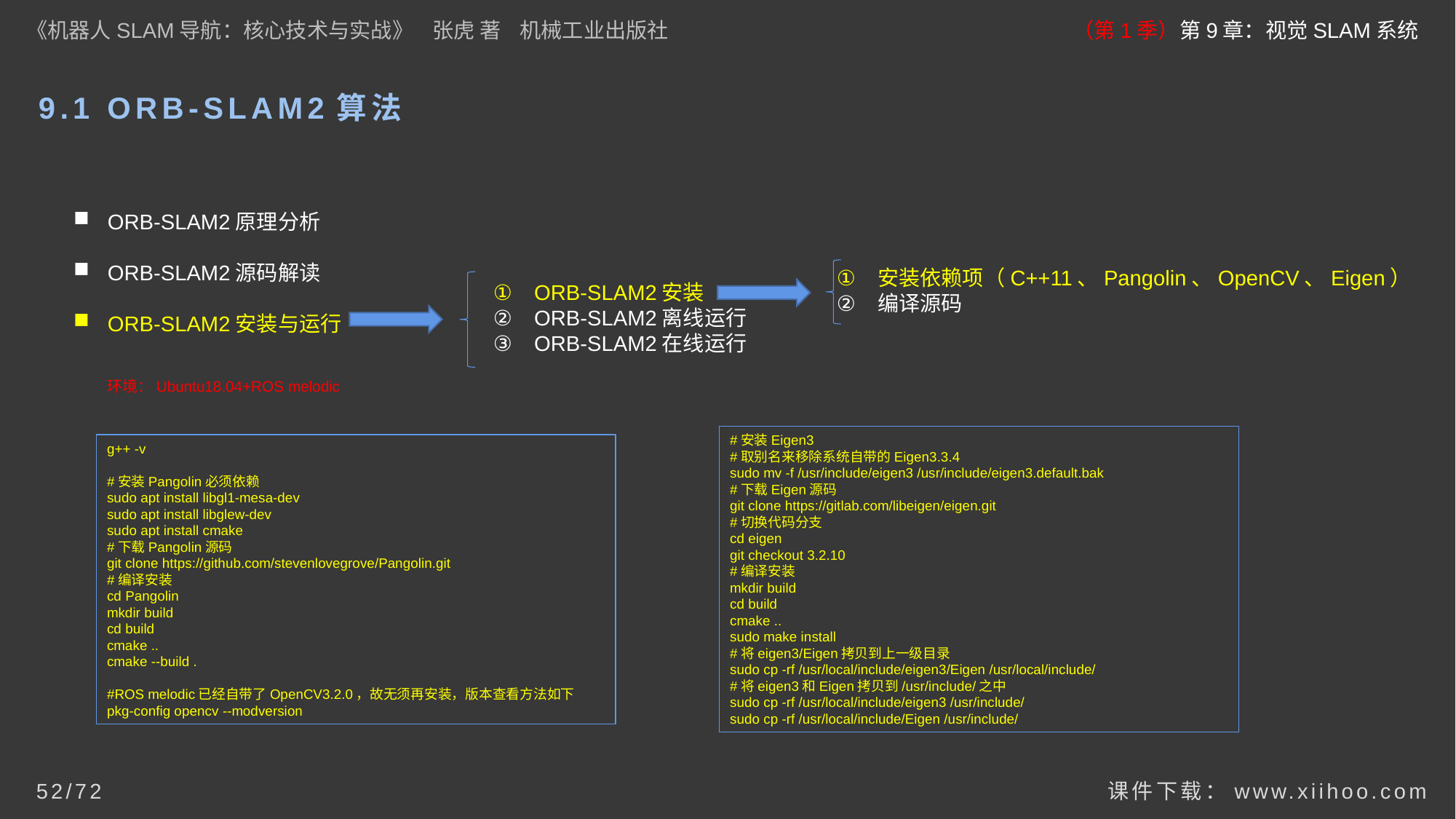

《机器人SLAM导航：核心技术与实战》    张虎 著    机械工业出版社
（第1季）第9章：视觉SLAM系统
# 9.1 ORB-SLAM2算法
ORB-SLAM2原理分析
ORB-SLAM2源码解读
ORB-SLAM2安装与运行
安装依赖项（C++11、Pangolin、OpenCV、Eigen）
编译源码

ORB-SLAM2安装
ORB-SLAM2离线运行
ORB-SLAM2在线运行

环境：Ubuntu18.04+ROS melodic
#安装Eigen3
#取别名来移除系统自带的Eigen3.3.4
sudo mv -f /usr/include/eigen3 /usr/include/eigen3.default.bak
#下载Eigen源码
git clone https://gitlab.com/libeigen/eigen.git
#切换代码分支
cd eigen
git checkout 3.2.10
#编译安装
mkdir build
cd build
cmake ..
sudo make install
#将eigen3/Eigen拷贝到上一级目录
sudo cp -rf /usr/local/include/eigen3/Eigen /usr/local/include/
#将eigen3和Eigen拷贝到/usr/include/之中
sudo cp -rf /usr/local/include/eigen3 /usr/include/
sudo cp -rf /usr/local/include/Eigen /usr/include/
g++ -v

#安装Pangolin必须依赖
sudo apt install libgl1-mesa-dev
sudo apt install libglew-dev
sudo apt install cmake
#下载Pangolin源码
git clone https://github.com/stevenlovegrove/Pangolin.git
#编译安装
cd Pangolin
mkdir build
cd build
cmake ..
cmake --build .

#ROS melodic已经自带了OpenCV3.2.0，故无须再安装，版本查看方法如下
pkg-config opencv --modversion
课件下载：www.xiihoo.com
52/72